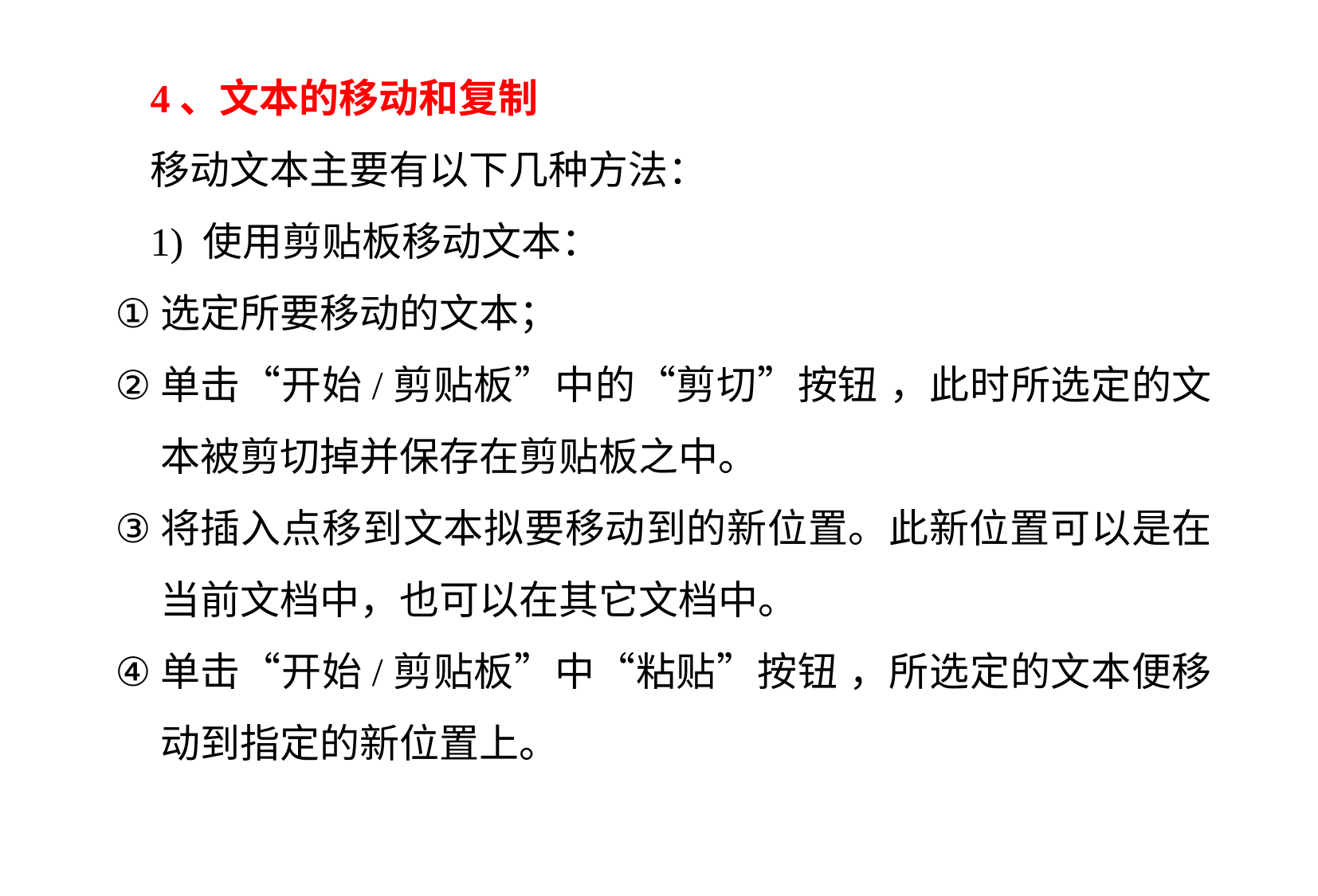

4、文本的移动和复制
移动文本主要有以下几种方法：
1) 使用剪贴板移动文本：
选定所要移动的文本；
单击“开始/剪贴板”中的“剪切”按钮 ，此时所选定的文本被剪切掉并保存在剪贴板之中。
将插入点移到文本拟要移动到的新位置。此新位置可以是在当前文档中，也可以在其它文档中。
单击“开始/剪贴板”中“粘贴”按钮 ，所选定的文本便移动到指定的新位置上。